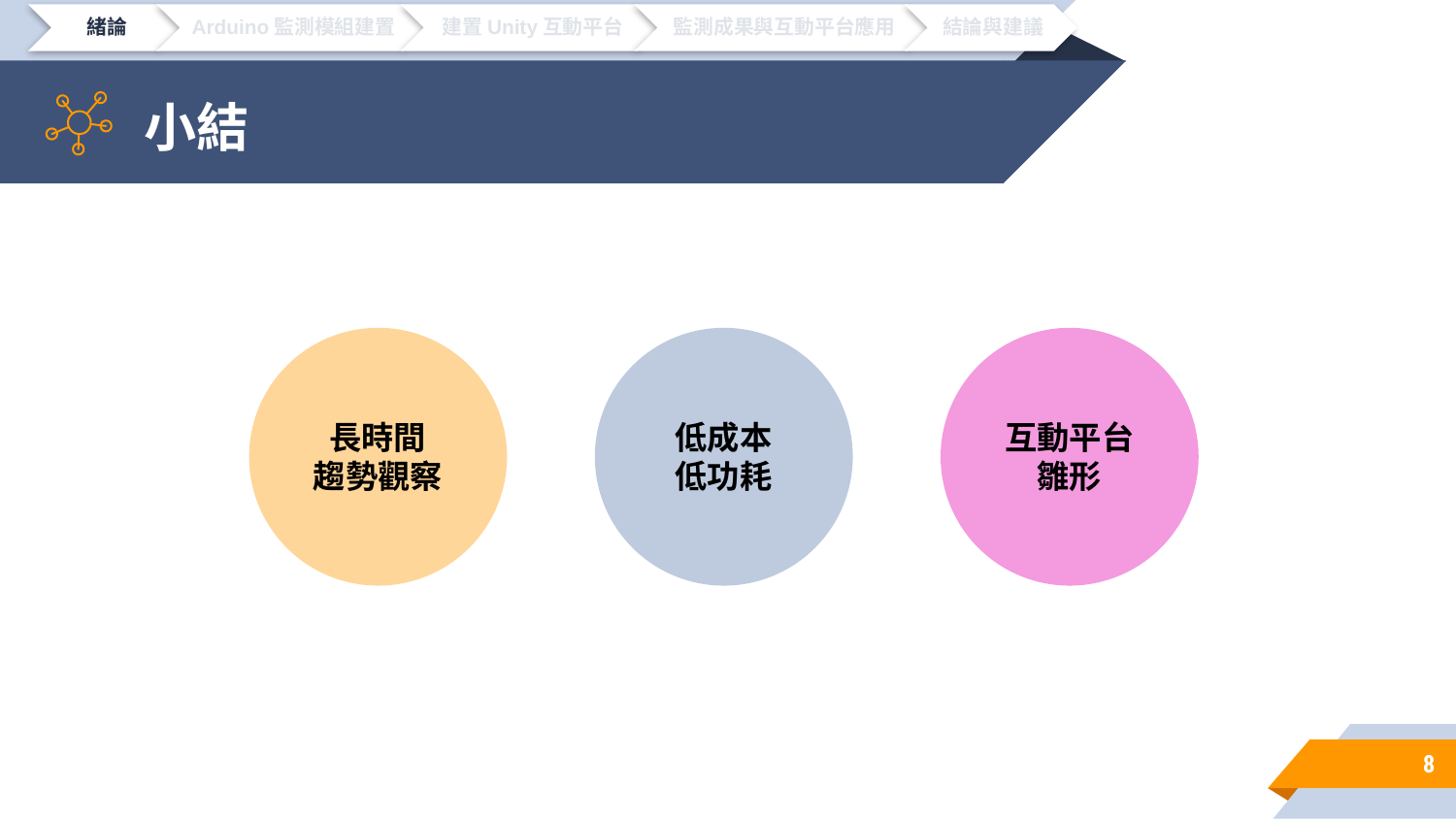

緒論
Arduino監測模組建置
建置Unity互動平台
監測成果與互動平台應用
結論與建議
# 小結

長時間
趨勢觀察
低成本
低功耗
互動平台
雛形
8